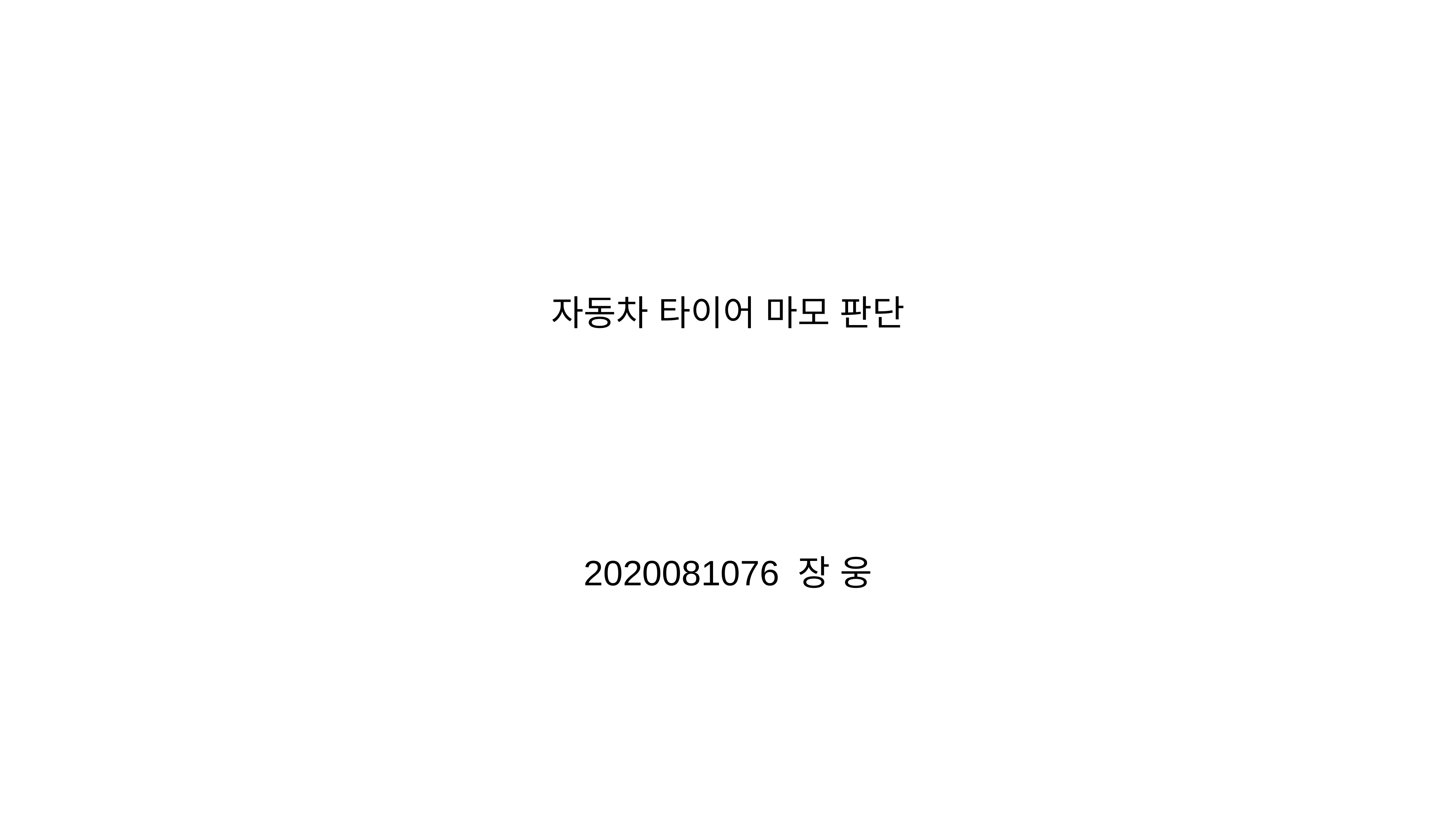

자동차 타이어 마모 판단
2020081076 장 웅